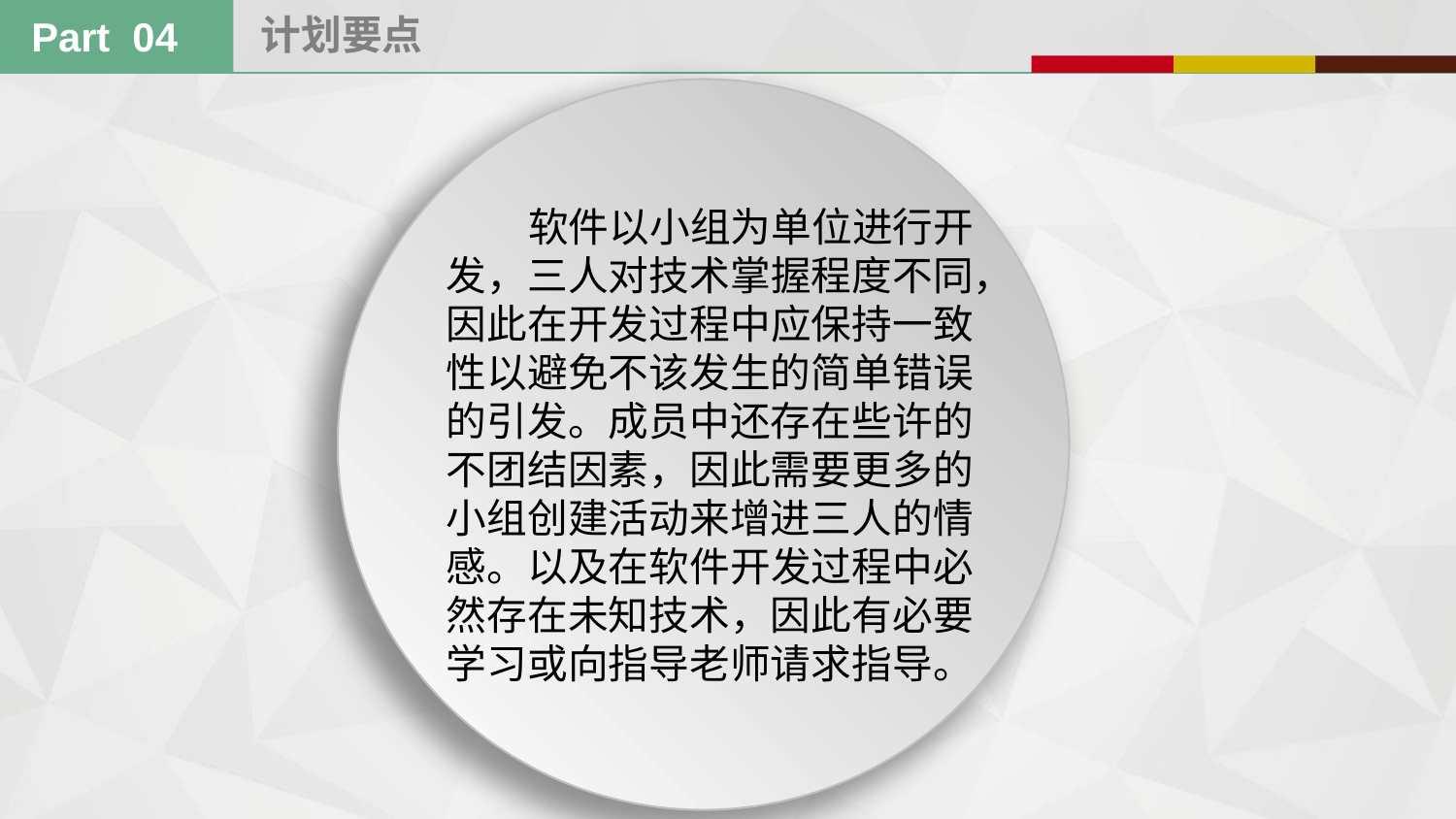

计划要点
Part  04

        软件以小组为单位进行开
发，三人对技术掌握程度不同，因此在开发过程中应保持一致性以避免不该发生的简单错误的引发。成员中还存在些许的不团结因素，因此需要更多的小组创建活动来增进三人的情感。以及在软件开发过程中必然存在未知技术，因此有必要学习或向指导老师请求指导。